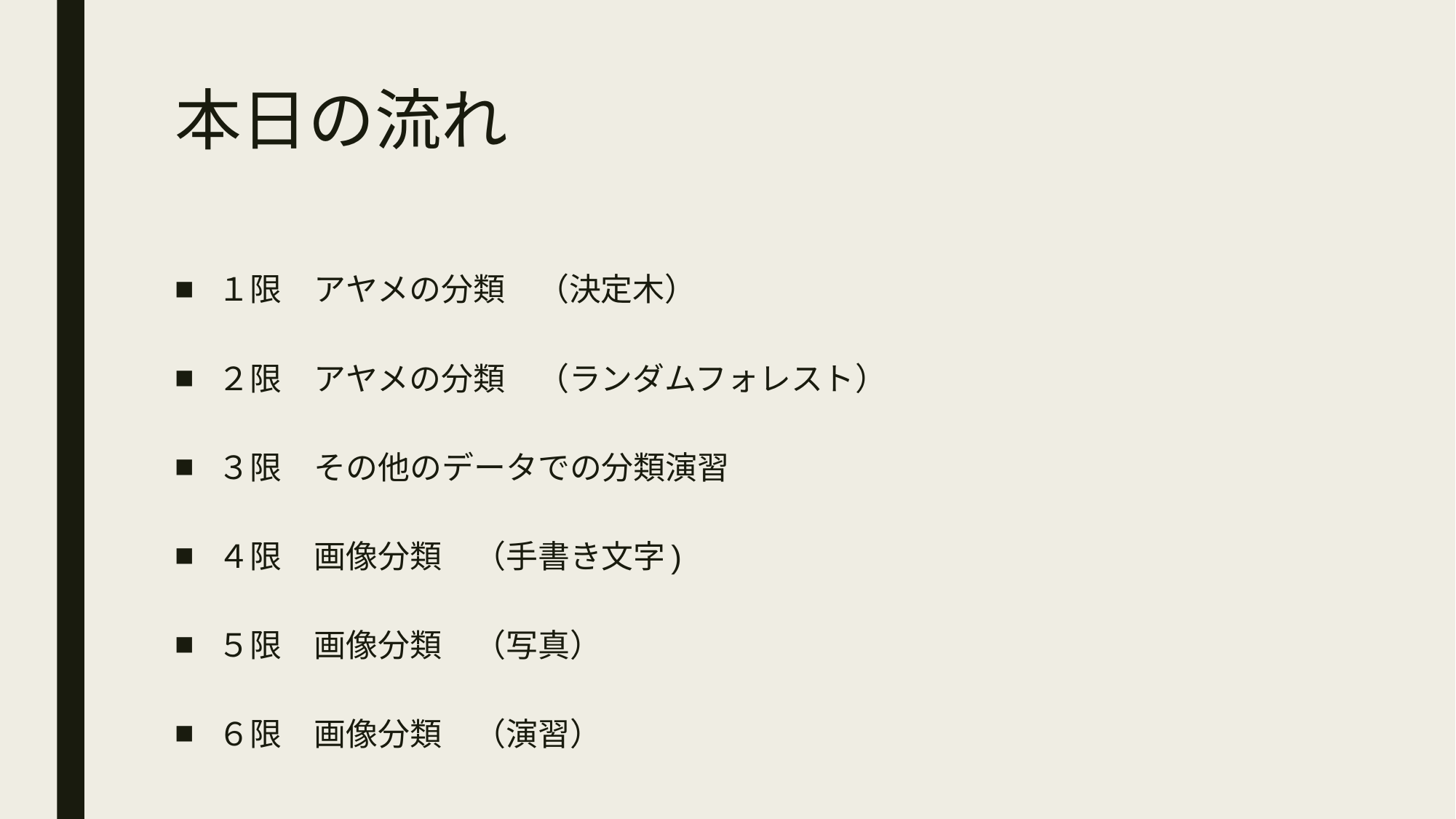

# 本日の流れ
１限　アヤメの分類　（決定木）
２限　アヤメの分類　（ランダムフォレスト）
３限　その他のデータでの分類演習
４限　画像分類　（手書き文字)
５限　画像分類　（写真）
６限　画像分類　（演習）